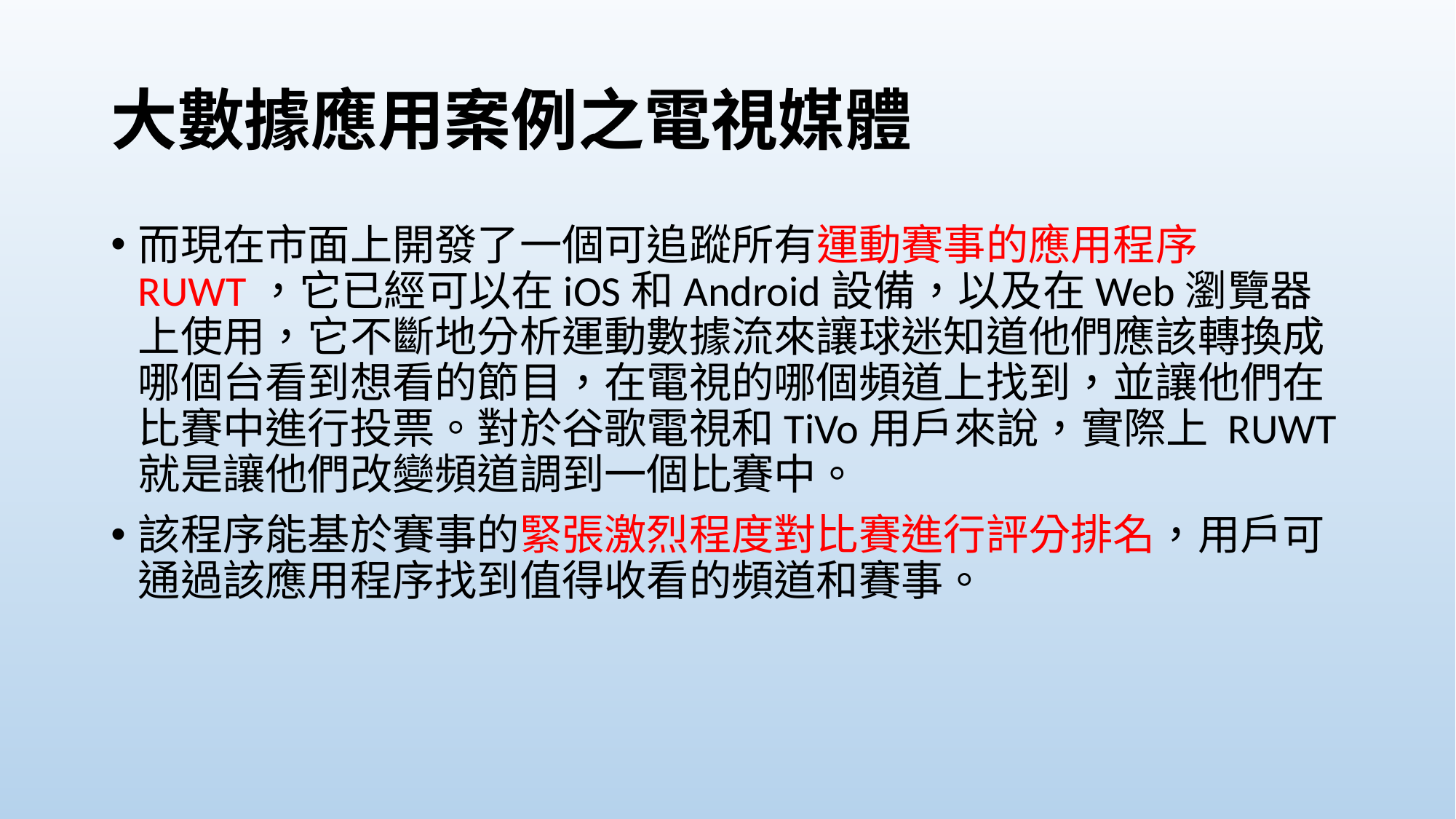

# 大數據應用案例之電視媒體
而現在市面上開發了一個可追蹤所有運動賽事的應用程序RUWT，它已經可以在iOS和Android設備，以及在Web瀏覽器上使用，它不斷地分析運動數據流來讓球迷知道他們應該轉換成哪個台看到想看的節目，在電視的哪個頻道上找到，並讓他們在比賽中進行投票。對於谷歌電視和TiVo用戶來說，實際上 RUWT就是讓他們改變頻道調到一個比賽中。
該程序能基於賽事的緊張激烈程度對比賽進行評分排名，用戶可通過該應用程序找到值得收看的頻道和賽事。